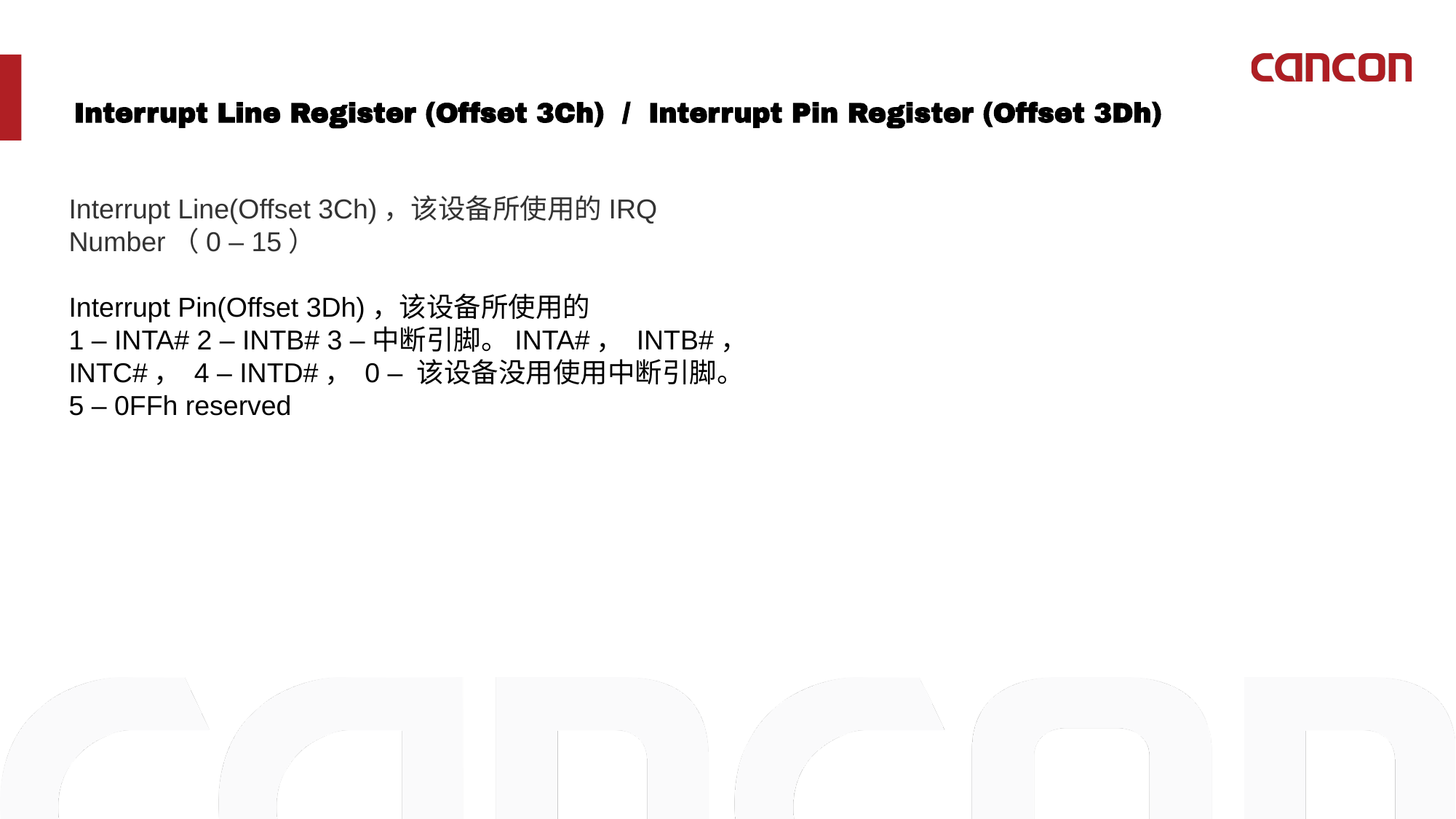

Interrupt Line Register (Offset 3Ch)  /  Interrupt Pin Register (Offset 3Dh)
Interrupt Line(Offset 3Ch)，该设备所使用的IRQ Number（0 – 15）

Interrupt Pin(Offset 3Dh)，该设备所使用的
1 – INTA# 2 – INTB# 3 –中断引脚。INTA#， INTB#， INTC#， 4 – INTD#， 0 – 该设备没用使用中断引脚。
5 – 0FFh reserved